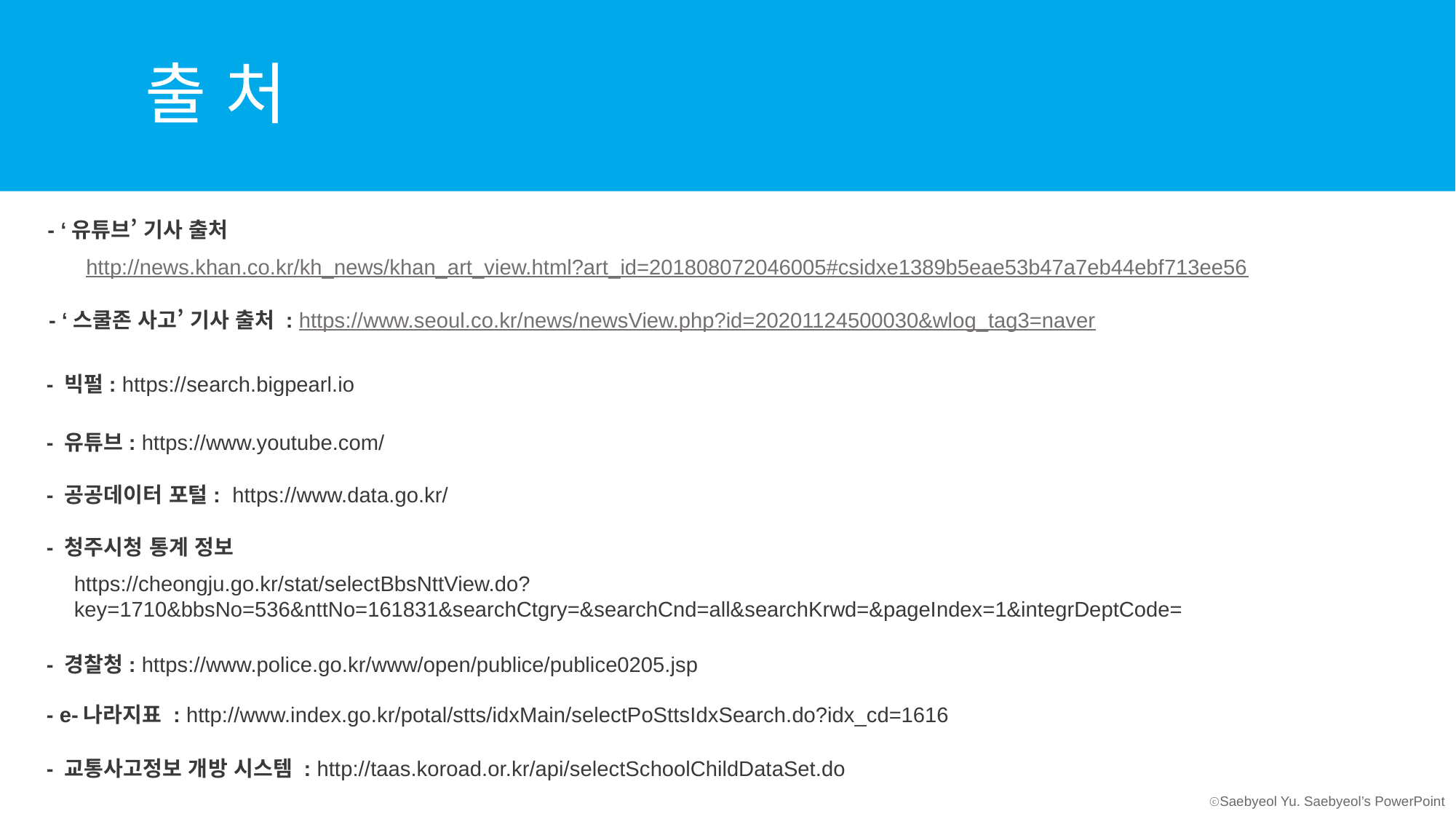

출 처

- ‘유튜브’ 기사 출처
 http://news.khan.co.kr/kh_news/khan_art_view.html?art_id=201808072046005#csidxe1389b5eae53b47a7eb44ebf713ee56
- ‘스쿨존 사고’ 기사 출처 : https://www.seoul.co.kr/news/newsView.php?id=20201124500030&wlog_tag3=naver
- 빅펄: https://search.bigpearl.io
- 유튜브: https://www.youtube.com/
- 공공데이터 포털:  https://www.data.go.kr/
- 청주시청 통계 정보
https://cheongju.go.kr/stat/selectBbsNttView.do?key=1710&bbsNo=536&nttNo=161831&searchCtgry=&searchCnd=all&searchKrwd=&pageIndex=1&integrDeptCode=
- 경찰청: https://www.police.go.kr/www/open/publice/publice0205.jsp
- e-나라지표 : http://www.index.go.kr/potal/stts/idxMain/selectPoSttsIdxSearch.do?idx_cd=1616
- 교통사고정보 개방 시스템 : http://taas.koroad.or.kr/api/selectSchoolChildDataSet.do